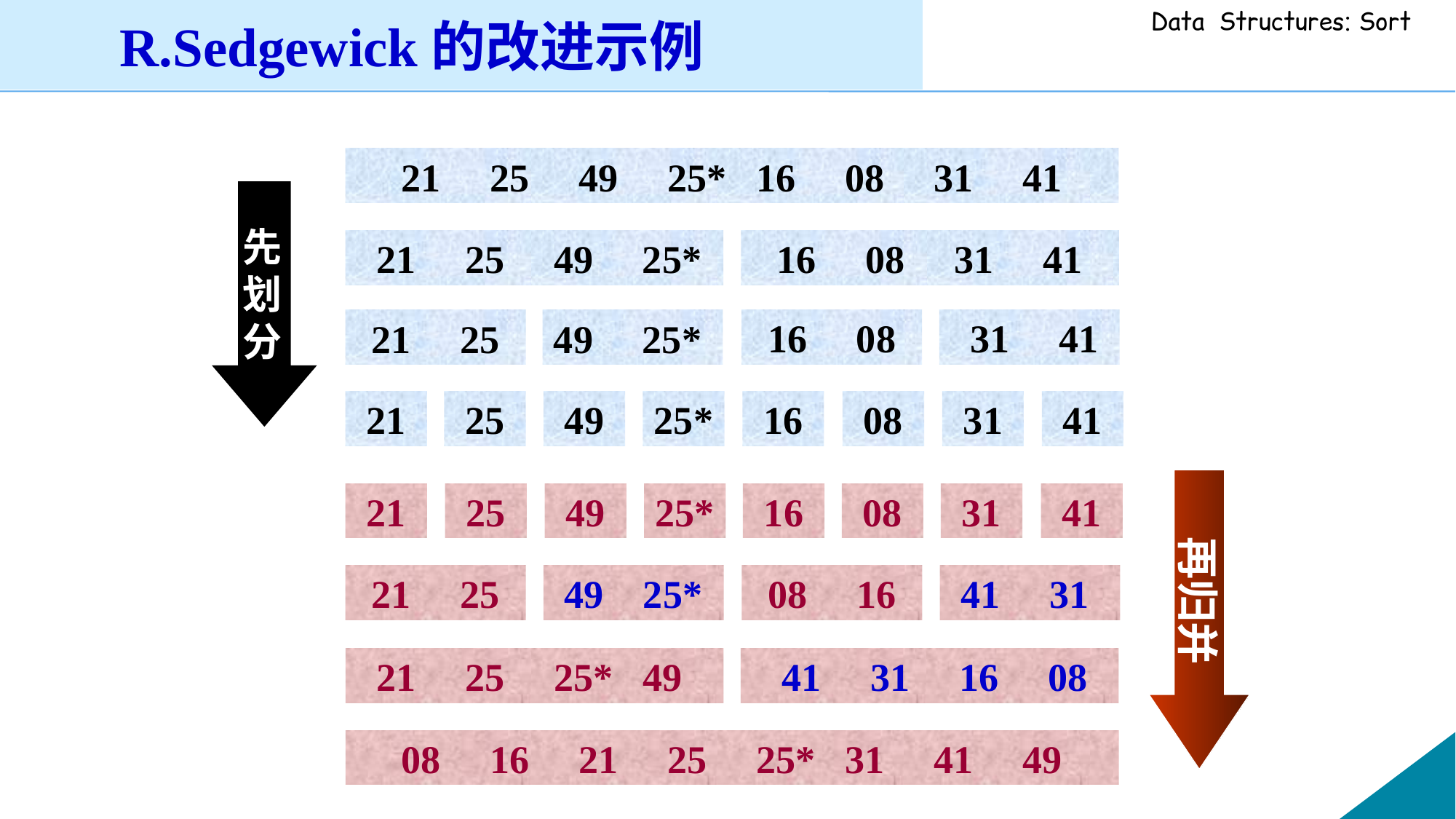

R.Sedgewick的改进示例
21     25     49     25*   16     08     31     41

先划分
 21     25     49     25*
16     08     31     41
  16     08
  31     41
  21     25
 49     25*
  21
  25
  49
  25*
  16
  08
  31
  41
再归并
  21
  25
  49
  25*
  16
  08
  31
  41
  21     25
  49    25*
  08     16
 41     31
 21     25     25*   49
 41     31     16     08
08     16     21     25     25*   31     41     49